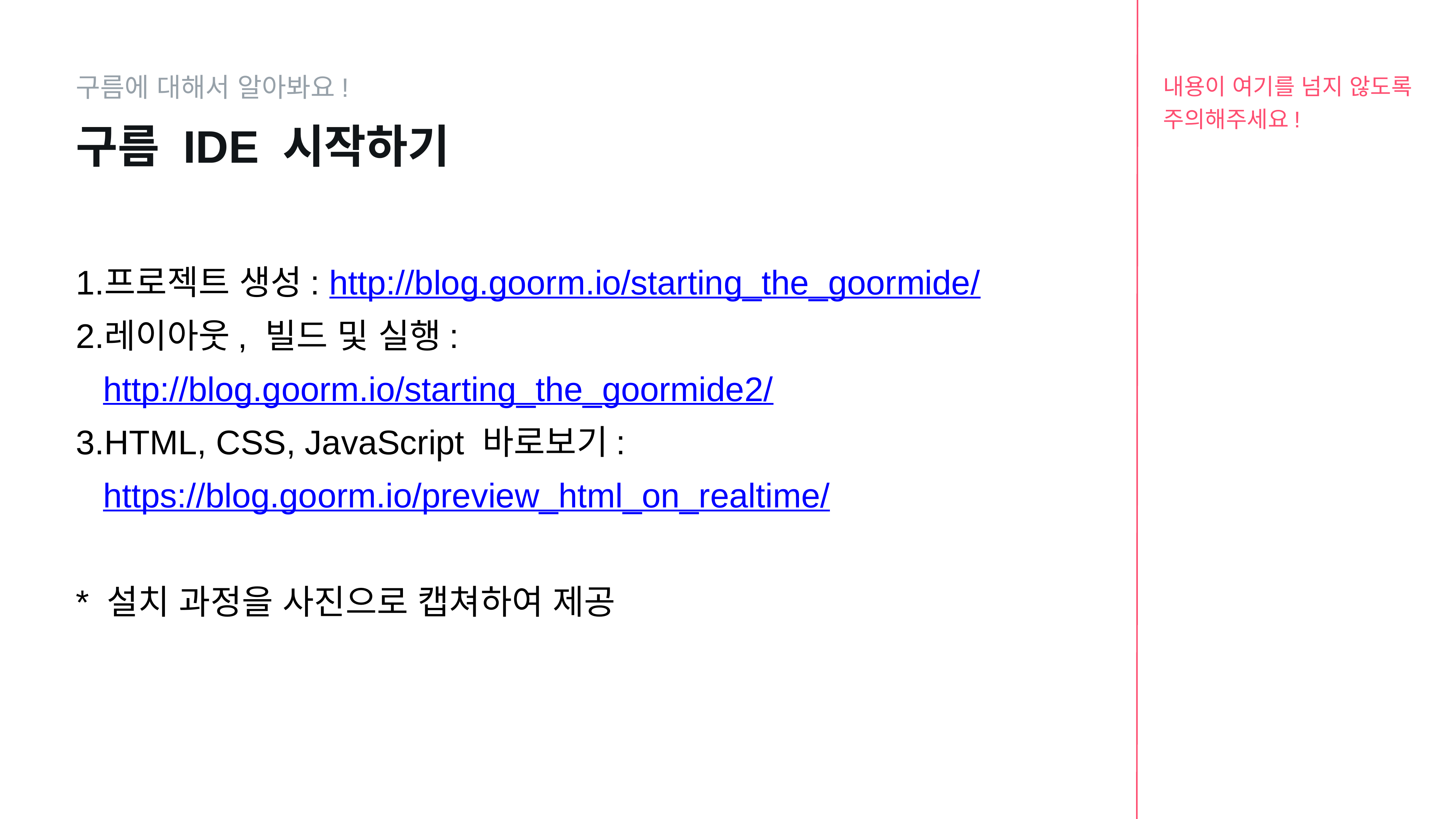

내용이 여기를 넘지 않도록
주의해주세요!
구름에 대해서 알아봐요!
구름 IDE 시작하기
프로젝트 생성: http://blog.goorm.io/starting_the_goormide/
레이아웃, 빌드 및 실행: http://blog.goorm.io/starting_the_goormide2/
HTML, CSS, JavaScript 바로보기: https://blog.goorm.io/preview_html_on_realtime/

* 설치 과정을 사진으로 캡쳐하여 제공